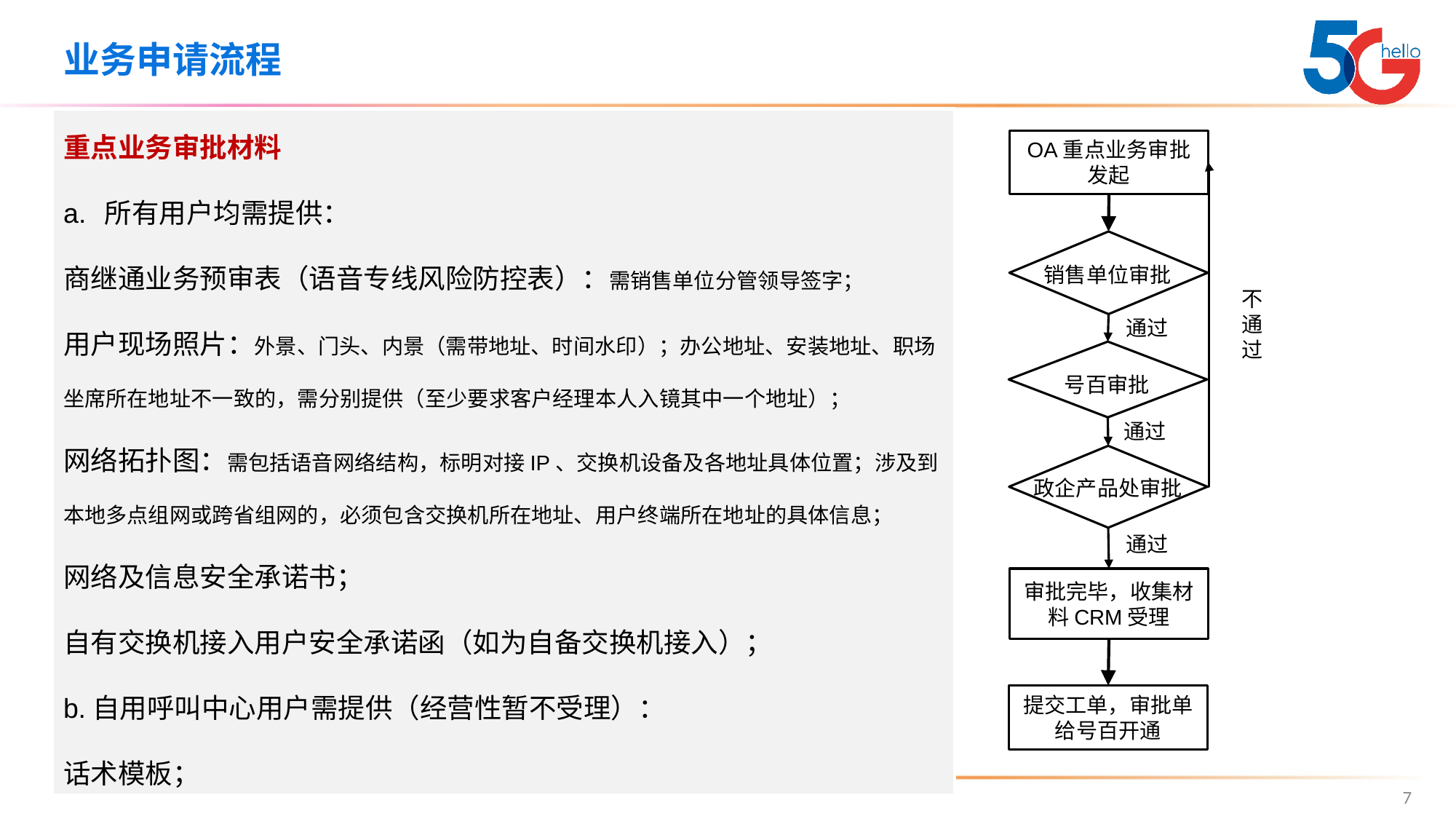

# 业务申请流程
重点业务审批材料
所有用户均需提供：
商继通业务预审表（语音专线风险防控表）：需销售单位分管领导签字；
用户现场照片：外景、门头、内景（需带地址、时间水印）；办公地址、安装地址、职场坐席所在地址不一致的，需分别提供（至少要求客户经理本人入镜其中一个地址）；
网络拓扑图：需包括语音网络结构，标明对接IP、交换机设备及各地址具体位置；涉及到本地多点组网或跨省组网的，必须包含交换机所在地址、用户终端所在地址的具体信息；
网络及信息安全承诺书；
自有交换机接入用户安全承诺函（如为自备交换机接入）；
b.自用呼叫中心用户需提供（经营性暂不受理）：
话术模板；
OA重点业务审批发起

销售单位审批
不
通
过
通过

号百审批
通过

政企产品处审批
通过
审批完毕，收集材料CRM受理
提交工单，审批单给号百开通